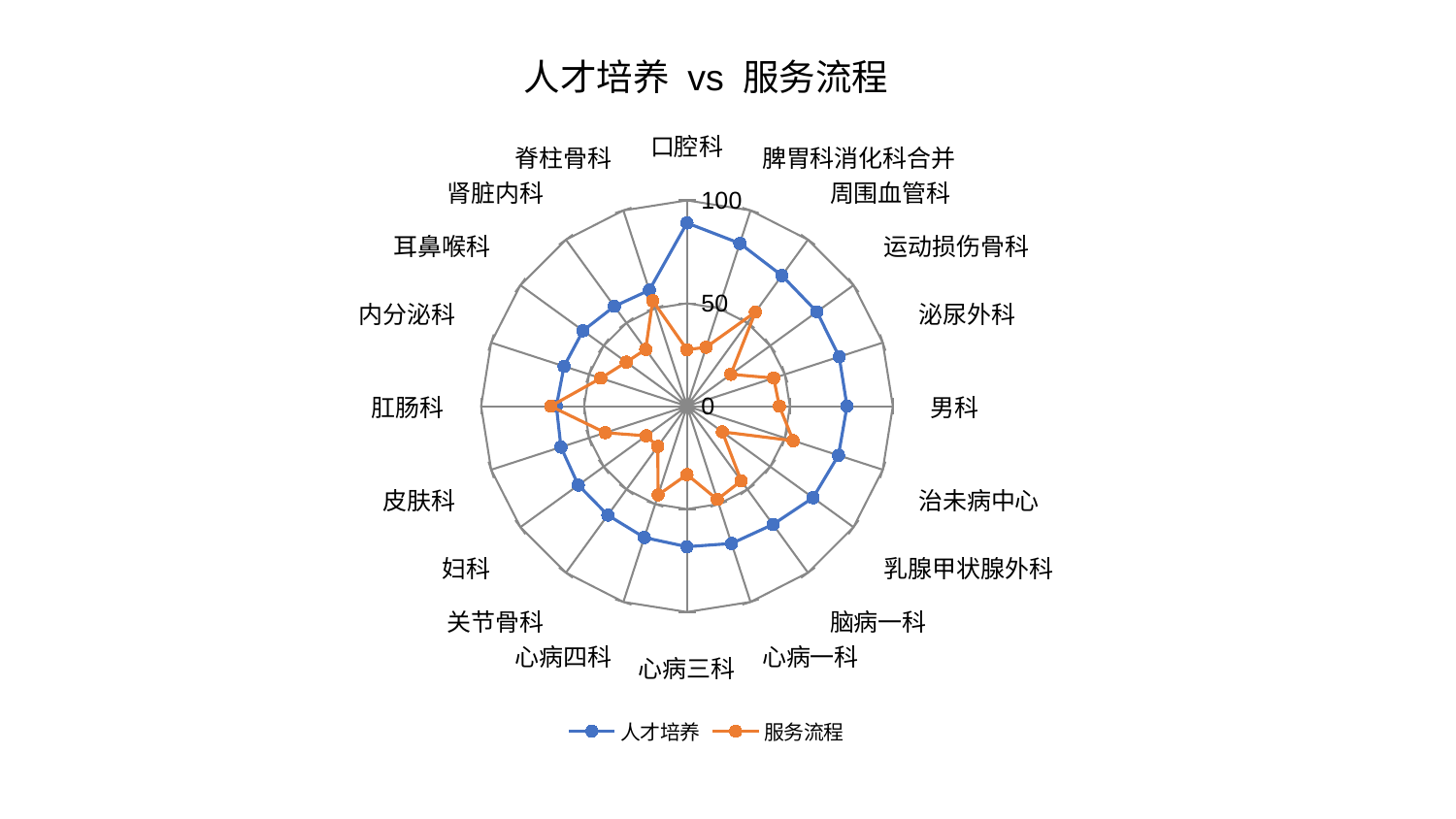

### Chart: 人才培养 vs 服务流程

| Category | 人才培养 | 服务流程 |
|---|---|---|
| 口腔科 | 89.00640988697346 | 27.443646149026407 |
| 脾胃科消化科合并 | 83.17424554710172 | 30.13562616606856 |
| 周围血管科 | 78.47062561825612 | 56.5174332747446 |
| 运动损伤骨科 | 78.04075117258827 | 26.355089903330935 |
| 泌尿外科 | 77.7644001772398 | 44.29365694696583 |
| 男科 | 77.7367003474695 | 44.89463476523771 |
| 治未病中心 | 77.36701510866858 | 54.27175233980922 |
| 乳腺甲状腺外科 | 75.69733965301866 | 21.246932099355348 |
| 脑病一科 | 71.04863046680352 | 44.85876414093357 |
| 心病一科 | 70.15384974633714 | 47.65953097262286 |
| 心病三科 | 68.28999505779929 | 33.23381204246995 |
| 心病四科 | 67.09576840859869 | 45.34682509031707 |
| 关节骨科 | 65.42758467891778 | 24.15059937784638 |
| 妇科 | 65.24217055670607 | 24.500018124284313 |
| 皮肤科 | 64.3484610533374 | 41.720640737911204 |
| 肛肠科 | 63.4426645817195 | 66.20882205664353 |
| 内分泌科 | 62.76454489134679 | 44.00201793133263 |
| 耳鼻喉科 | 62.39644026104687 | 36.43962687359134 |
| 肾脏内科 | 59.98420651306092 | 34.114246389492635 |
| 脊柱骨科 | 59.250672176989184 | 53.927679076219036 |
91